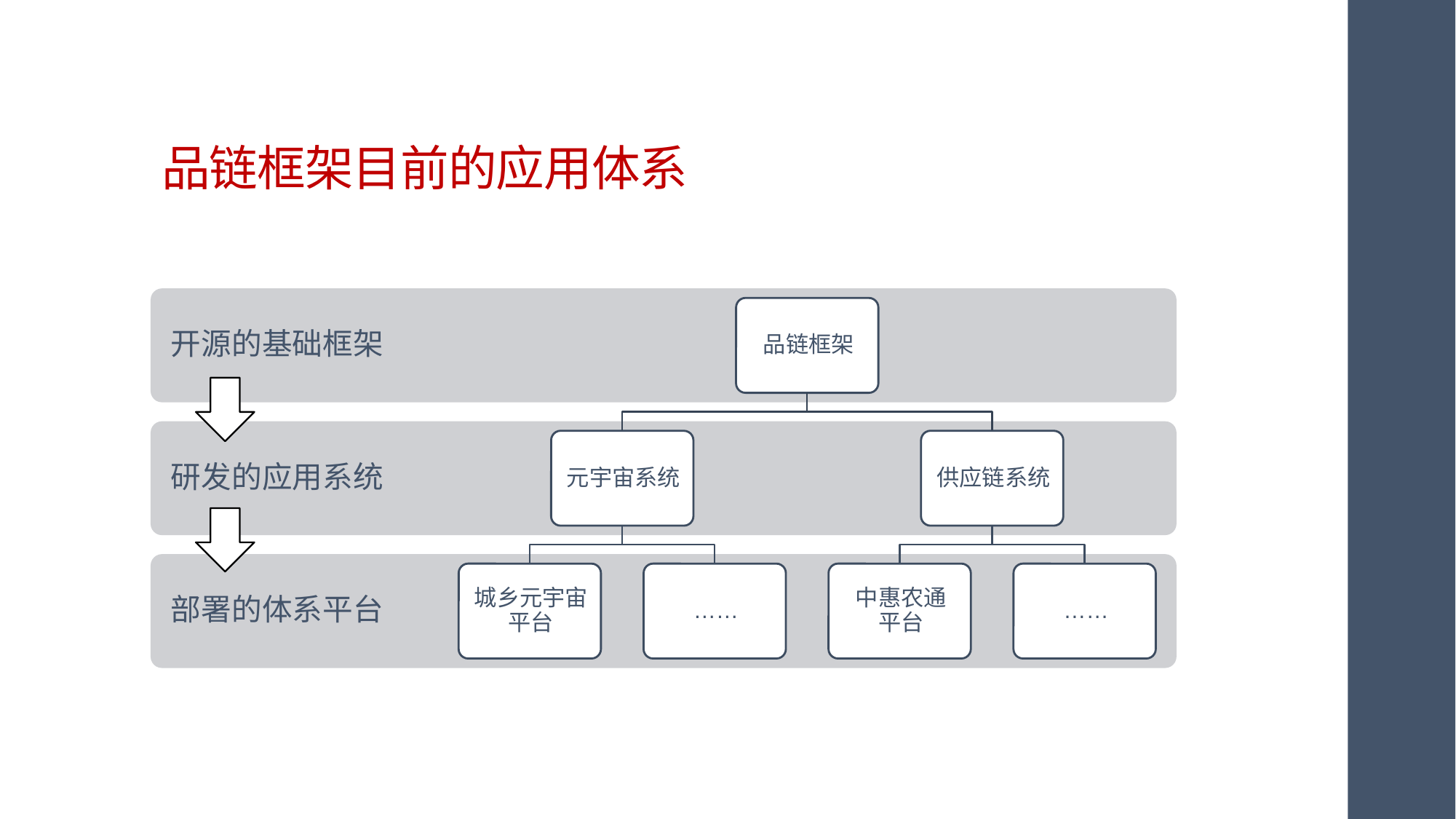

# 品链框架目前的应用体系
部署的体系平台
研发的应用系统
开源的基础框架
品链框架
元宇宙系统
城乡元宇宙平台
……
供应链系统
中惠农通
平台
……